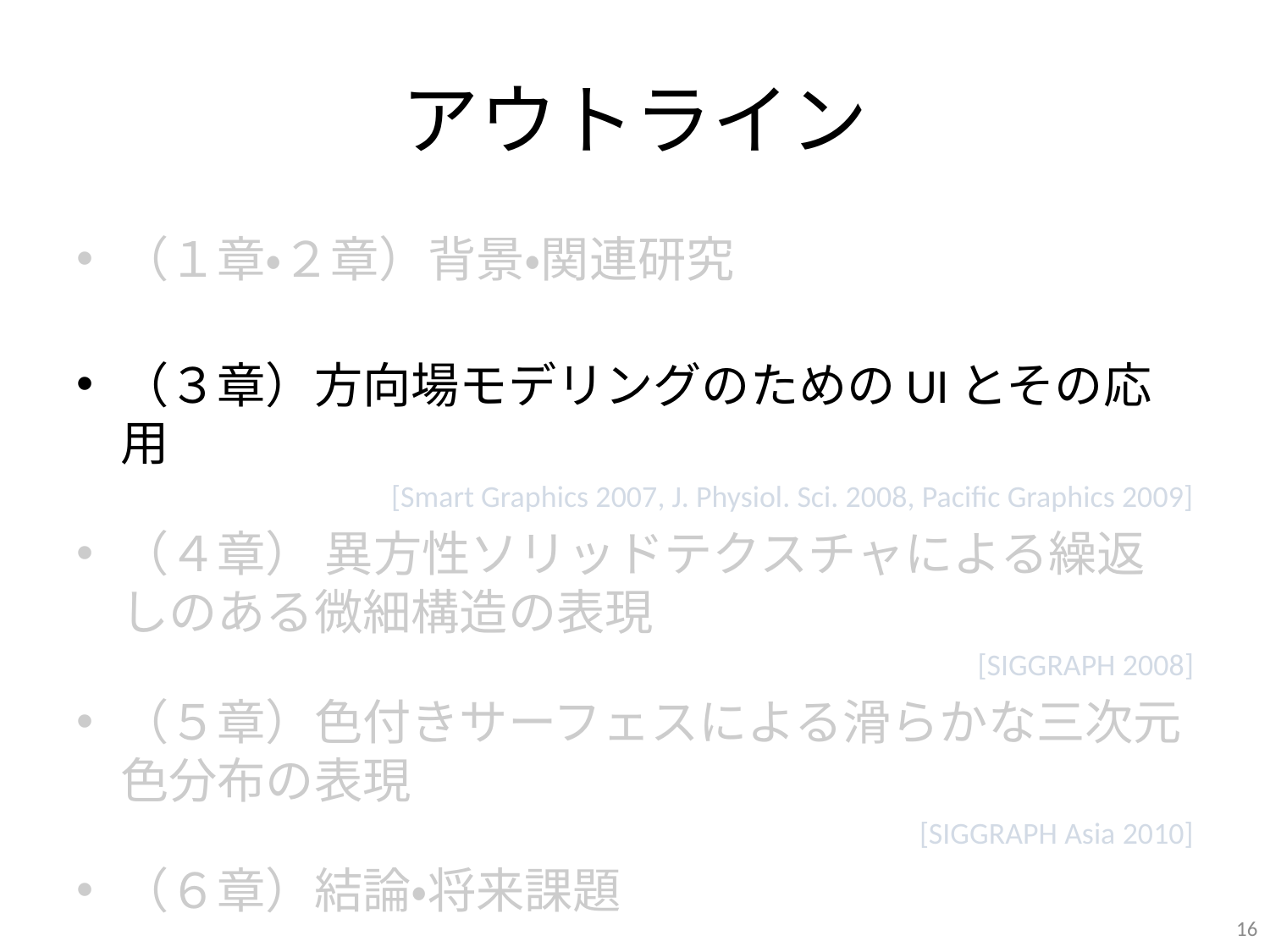

# アウトライン

（１章・２章）背景・関連研究

（３章）方向場モデリングのためのUIとその応用
[Smart Graphics 2007, J. Physiol. Sci. 2008, Pacific Graphics 2009]
（４章） 異方性ソリッドテクスチャによる繰返しのある微細構造の表現
[SIGGRAPH 2008]
（５章）色付きサーフェスによる滑らかな三次元色分布の表現
[SIGGRAPH Asia 2010]
（６章）結論・将来課題

16